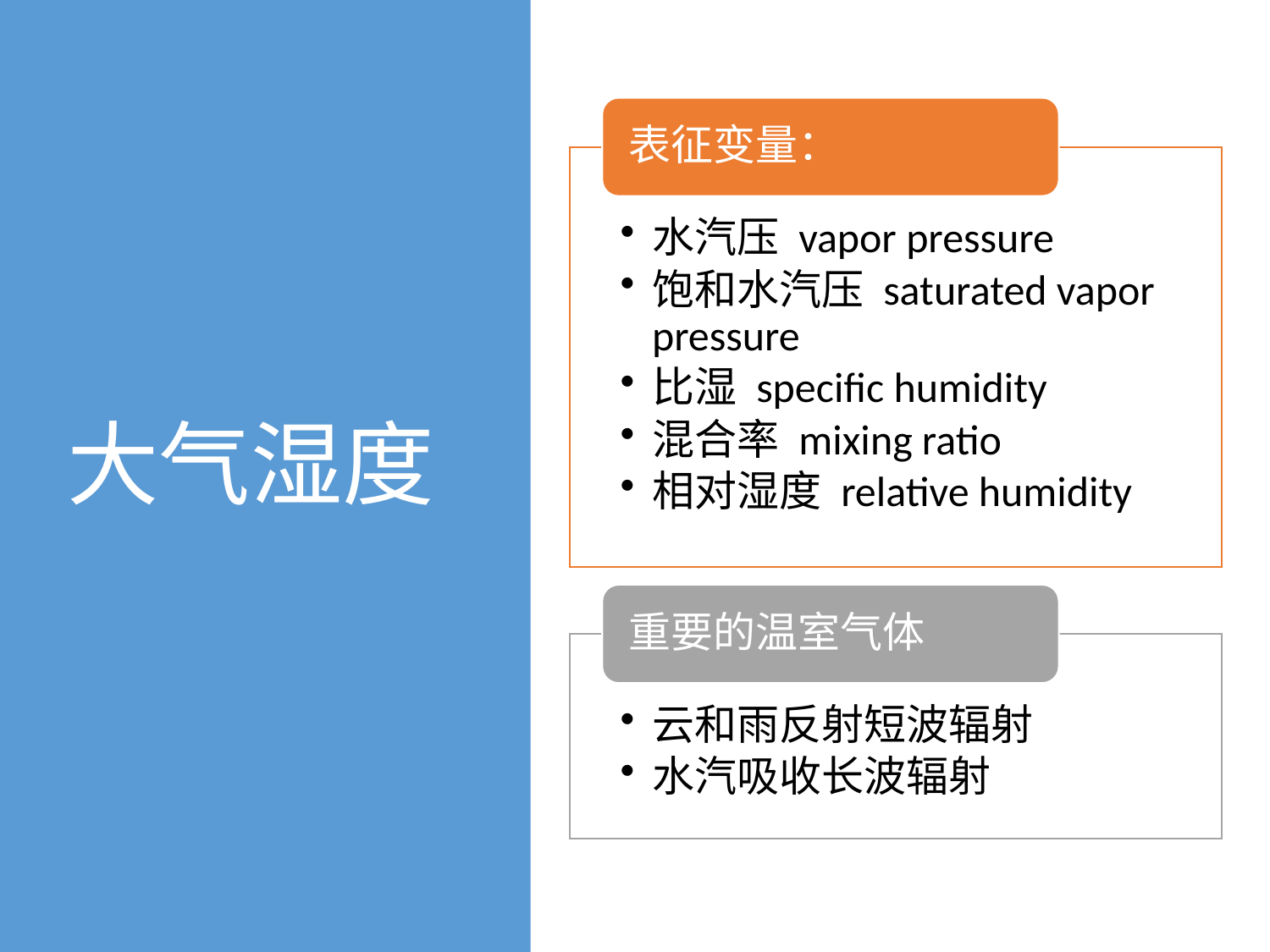

# 大气湿度
水汽压 vapor pressure
饱和水汽压 saturated vapor pressure
比湿 specific humidity
混合率 mixing ratio
相对湿度 relative humidity
表征变量：
云和雨反射短波辐射
水汽吸收长波辐射
重要的温室气体